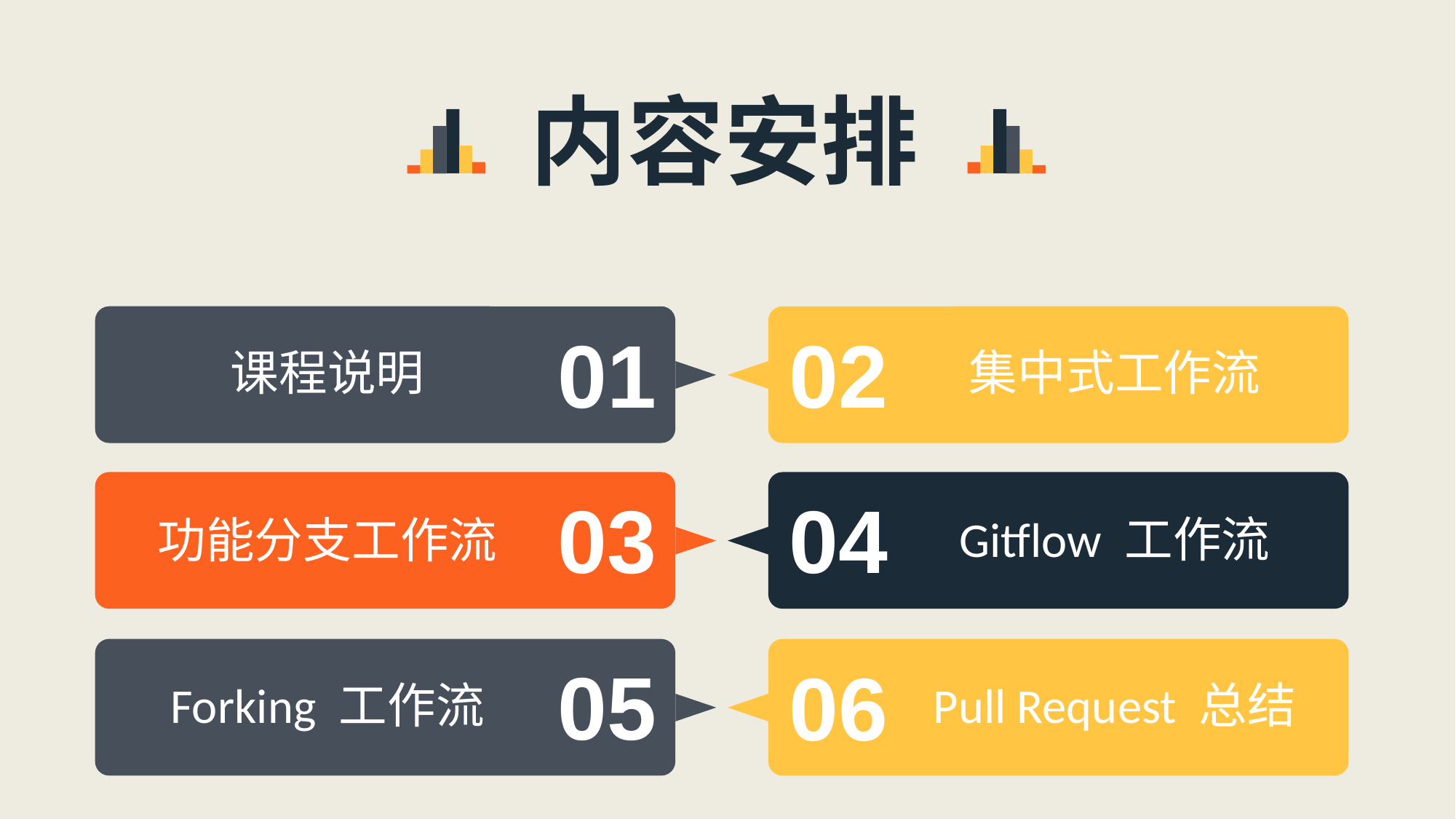

内容安排

01
02
课程说明
集中式工作流

03
04
Gitflow 工作流
功能分支工作流

05
06
Forking 工作流
Pull Request 总结